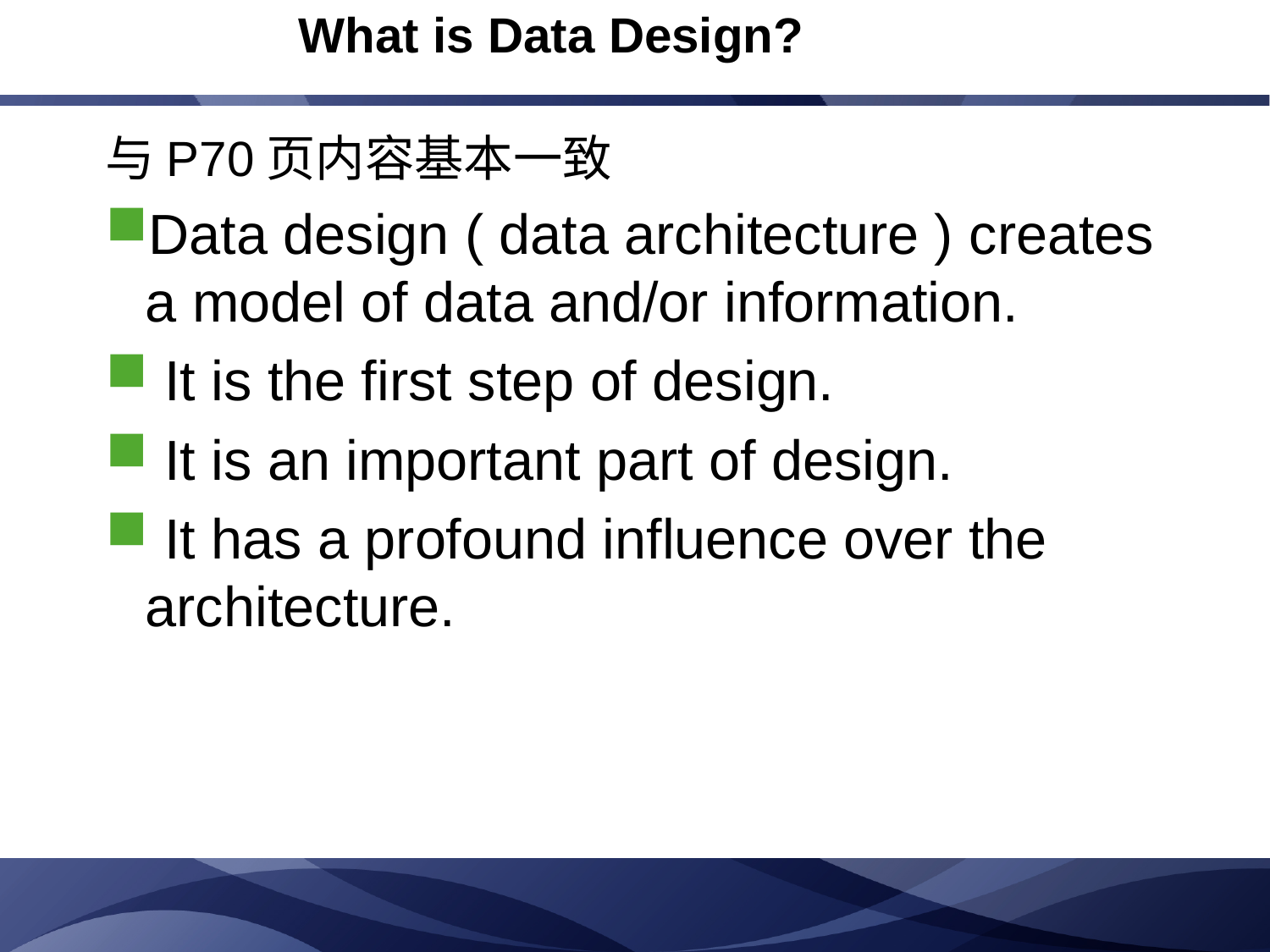

What is Data Design?
与P70页内容基本一致
Data design ( data architecture ) creates a model of data and/or information.
 It is the first step of design.
 It is an important part of design.
 It has a profound influence over the architecture.